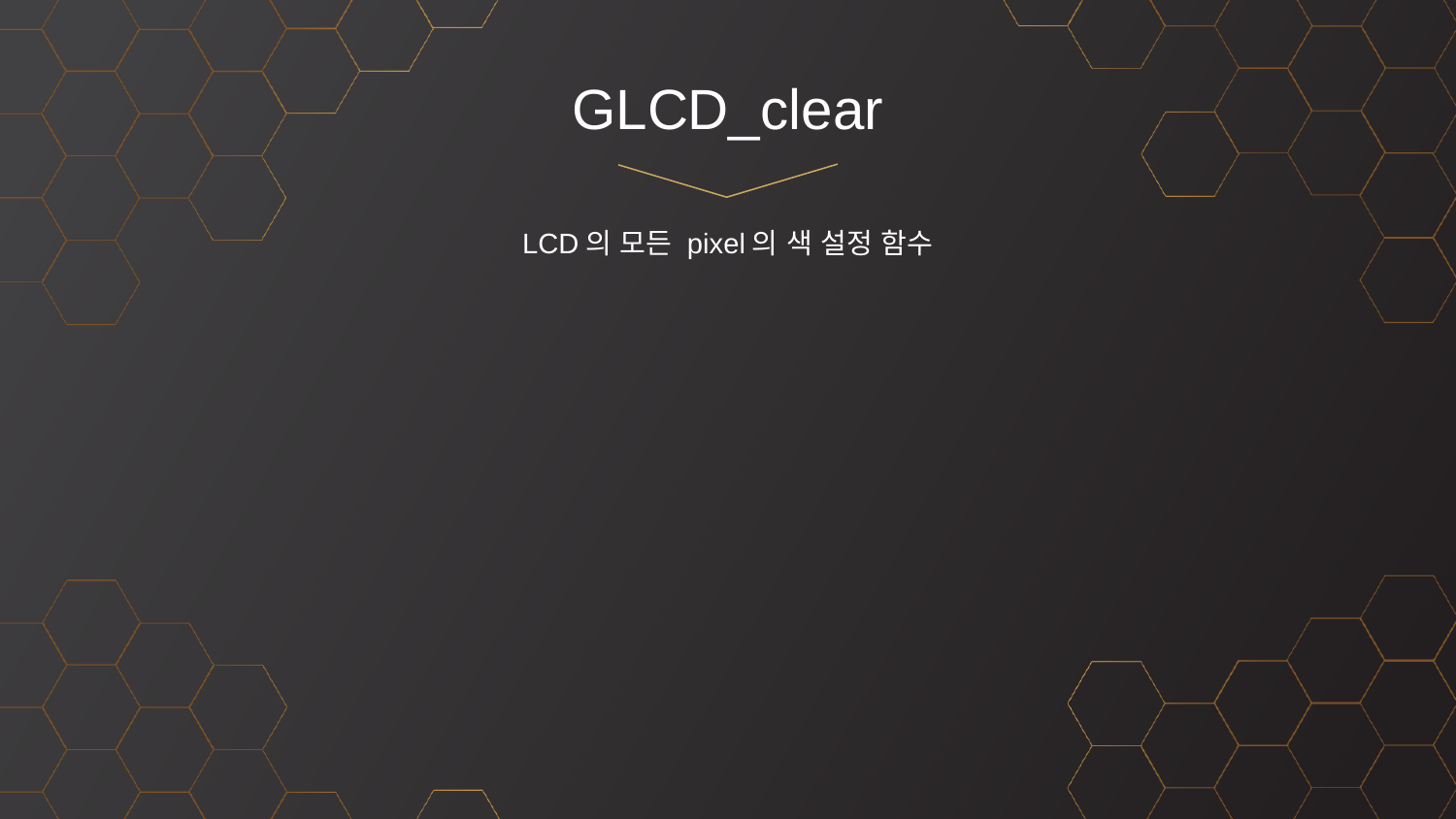

# GLCD_clear

LCD의 모든 pixel의 색 설정 함수